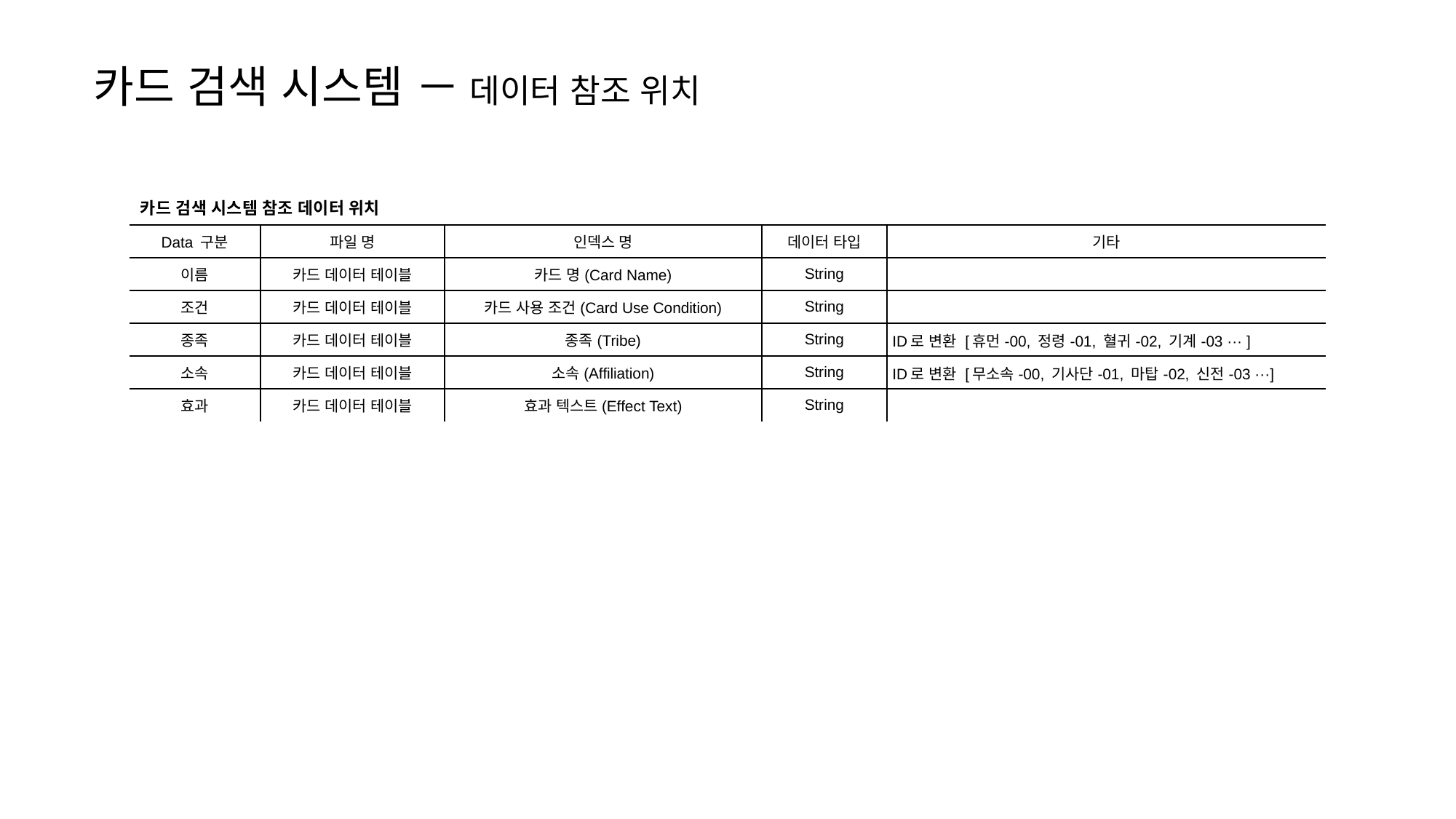

카드 검색 시스템 － 데이터 참조 위치
| 카드 검색 시스템 참조 데이터 위치 |  |  |  |  |
| --- | --- | --- | --- | --- |
| Data 구분 | 파일 명 | 인덱스 명 | 데이터 타입 | 기타 |
| 이름 | 카드 데이터 테이블 | 카드 명(Card Name) | String |  |
| 조건 | 카드 데이터 테이블 | 카드 사용 조건(Card Use Condition) | String |  |
| 종족 | 카드 데이터 테이블 | 종족(Tribe) | String | ID로 변환 [휴먼-00, 정령-01, 혈귀-02, 기계-03 ··· ] |
| 소속 | 카드 데이터 테이블 | 소속(Affiliation) | String | ID로 변환 [무소속-00, 기사단-01, 마탑-02, 신전-03 ···] |
| 효과 | 카드 데이터 테이블 | 효과 텍스트(Effect Text) | String |  |